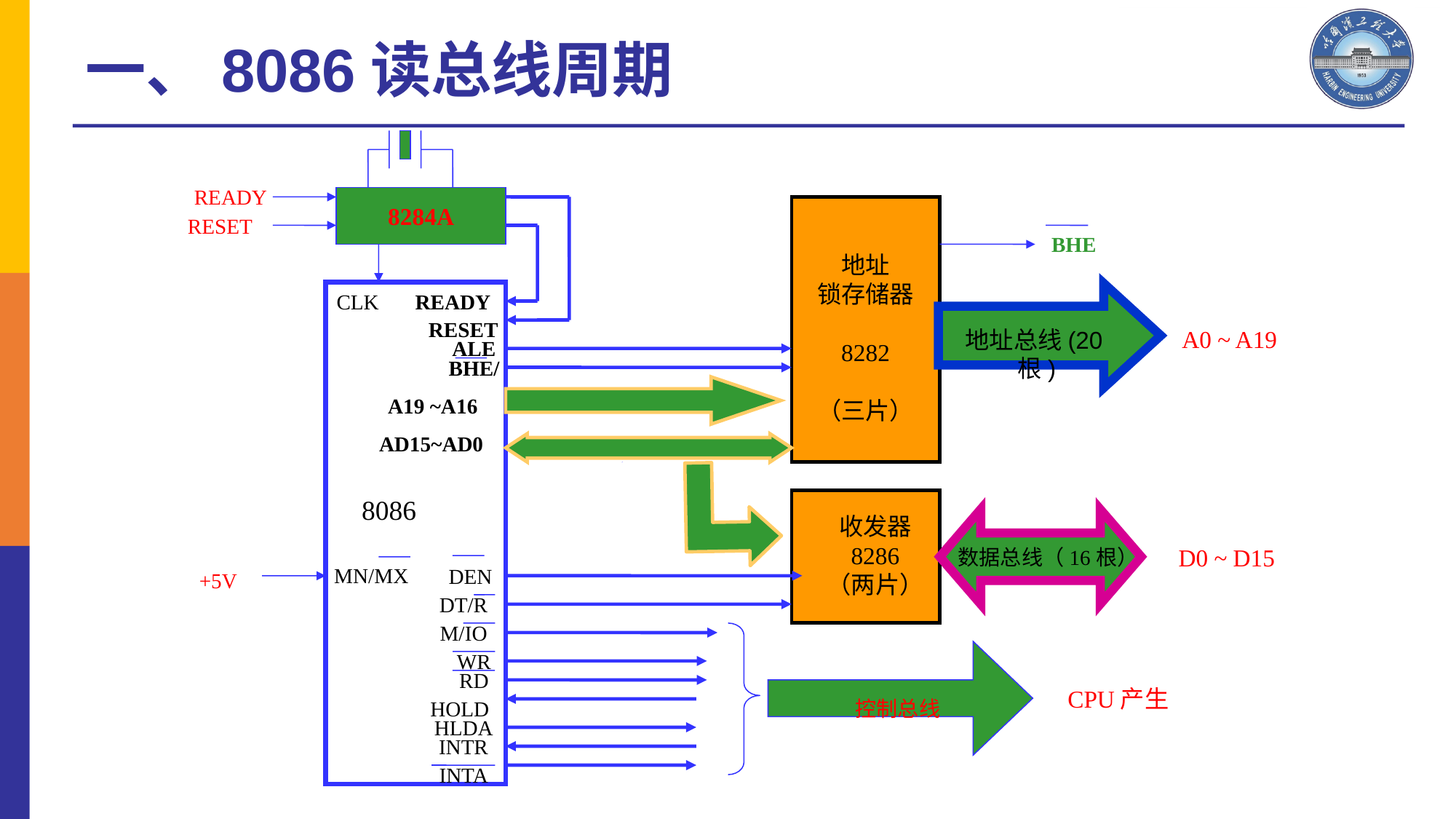

一、8086读总线周期

READY
8284A

RESET

BHE

地址
锁存储器

8282

（三片）

CLK
READY

RESET
A0 ~ A19
地址总线(20根)

ALE

BHE/

A19 ~A16
AD15~AD0

8086

收发器
8286
（两片）

D0 ~ D15
数据总线（16根）

MN/MX

DEN
+5V

DT/R

M/IO

WR

RD

CPU产生

HOLD
控制总线

HLDA

INTR

INTA